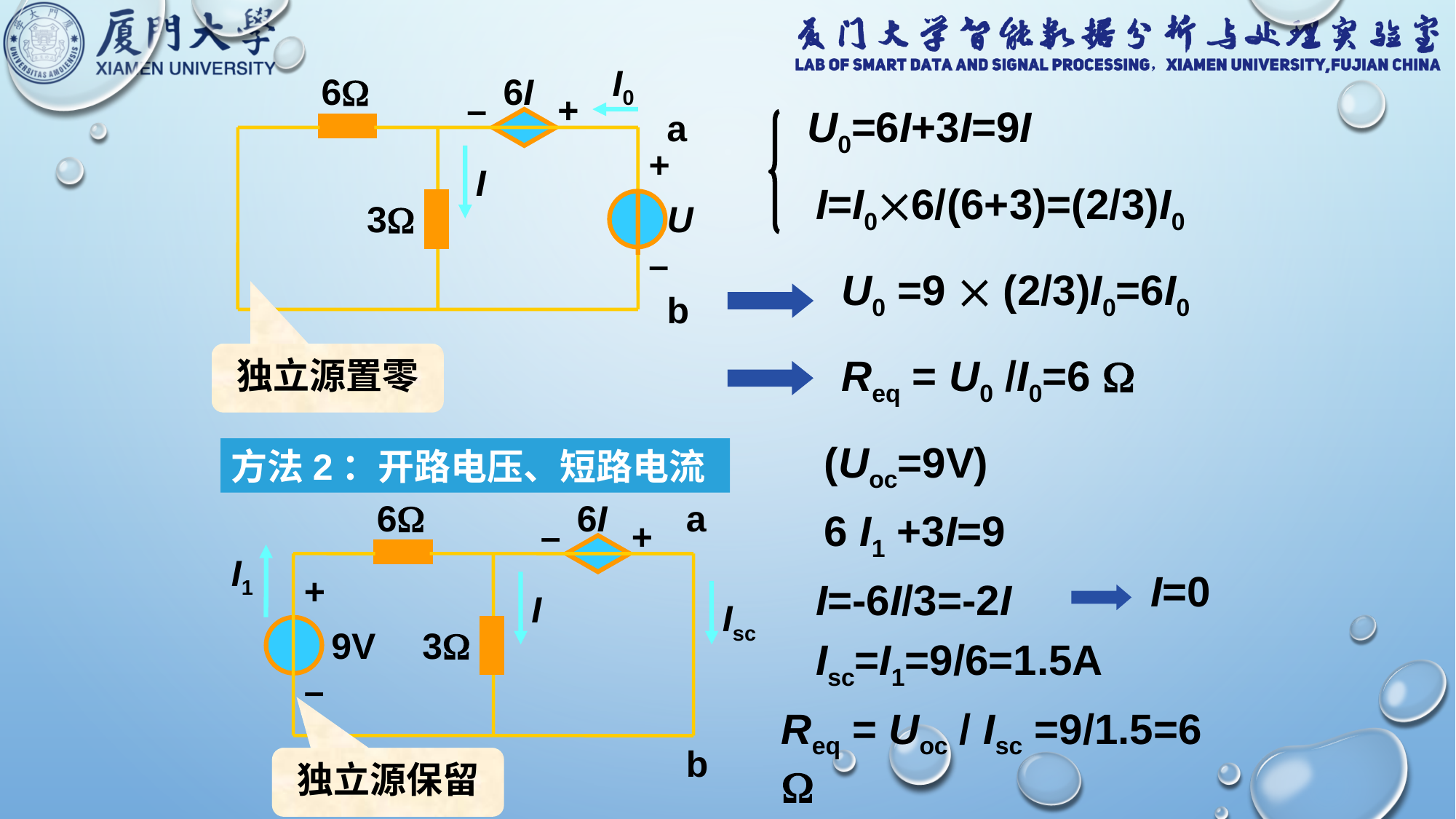

I0
6Ω
6I
–
+
a

+

I
3Ω

U

–

b

U0=6I+3I=9I

I=I0×6/(6+3)=(2/3)I0
U0 =9 × (2/3)I0=6I0

独立源置零
Req = U0 /I0=6 Ω

(Uoc=9V)
方法2：开路电压、短路电流
6Ω
6I
a
–
+

I1

+

I

Isc

9V
3Ω

–

b
6 I1 +3I=9
I=0
I=-6I/3=-2I

Isc=I1=9/6=1.5A
Req = Uoc / Isc =9/1.5=6 Ω
独立源保留